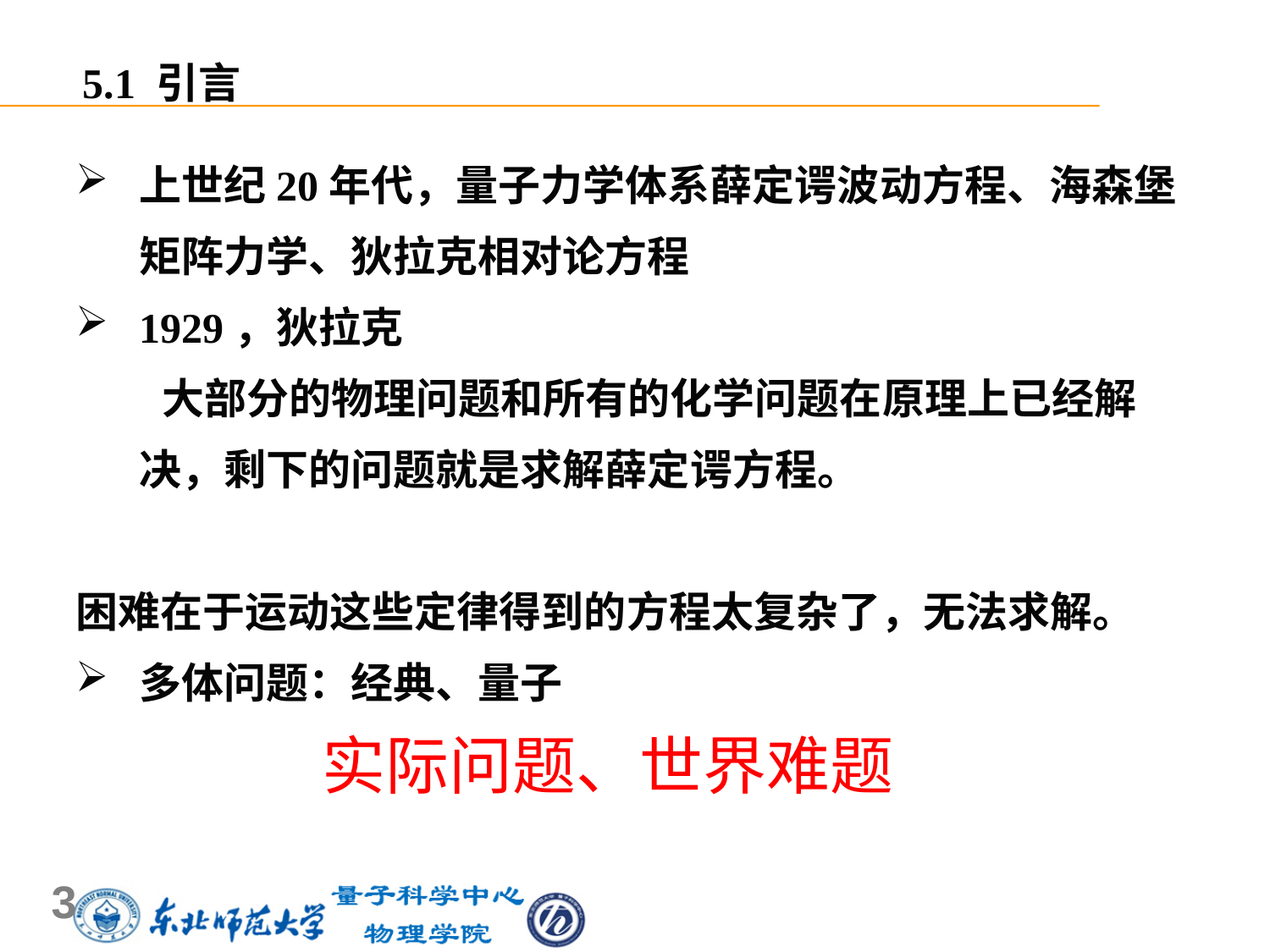

5.1 引言

上世纪20年代，量子力学体系薛定谔波动方程、海森堡矩阵力学、狄拉克相对论方程
1929，狄拉克
        大部分的物理问题和所有的化学问题在原理上已经解决，剩下的问题就是求解薛定谔方程。

困难在于运动这些定律得到的方程太复杂了，无法求解。
多体问题：经典、量子
实际问题、世界难题
3